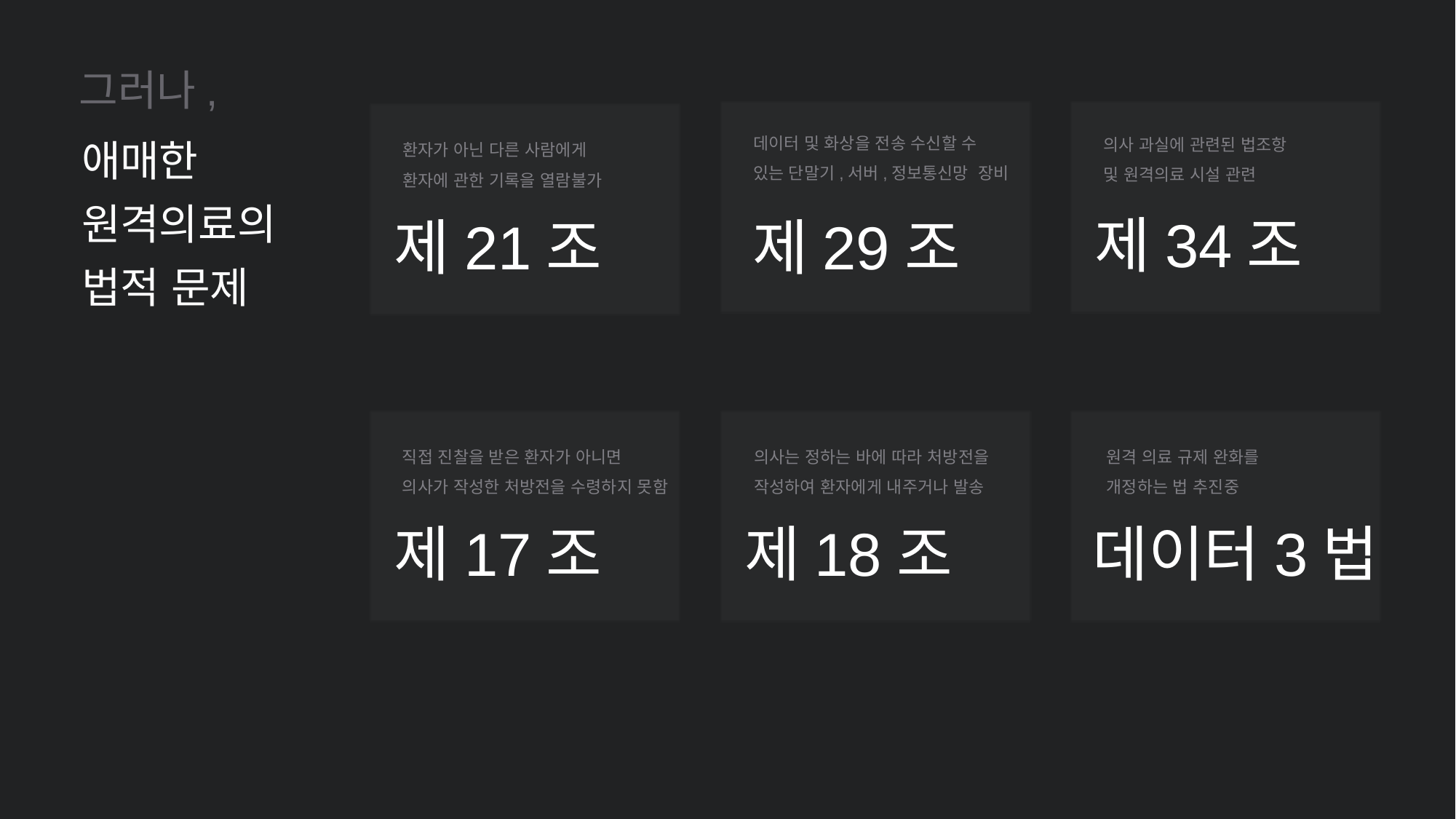

그러나,

애매한
원격의료의
법적 문제
데이터 및 화상을 전송 수신할 수
있는 단말기,서버,정보통신망  장비
의사 과실에 관련된 법조항
및 원격의료 시설 관련
환자가 아닌 다른 사람에게
환자에 관한 기록을 열람불가
제34조
제21조
제29조

직접 진찰을 받은 환자가 아니면
의사가 작성한 처방전을 수령하지 못함
의사는 정하는 바에 따라 처방전을
작성하여 환자에게 내주거나 발송
원격 의료 규제 완화를
개정하는 법 추진중
제17조
제18조
데이터3법